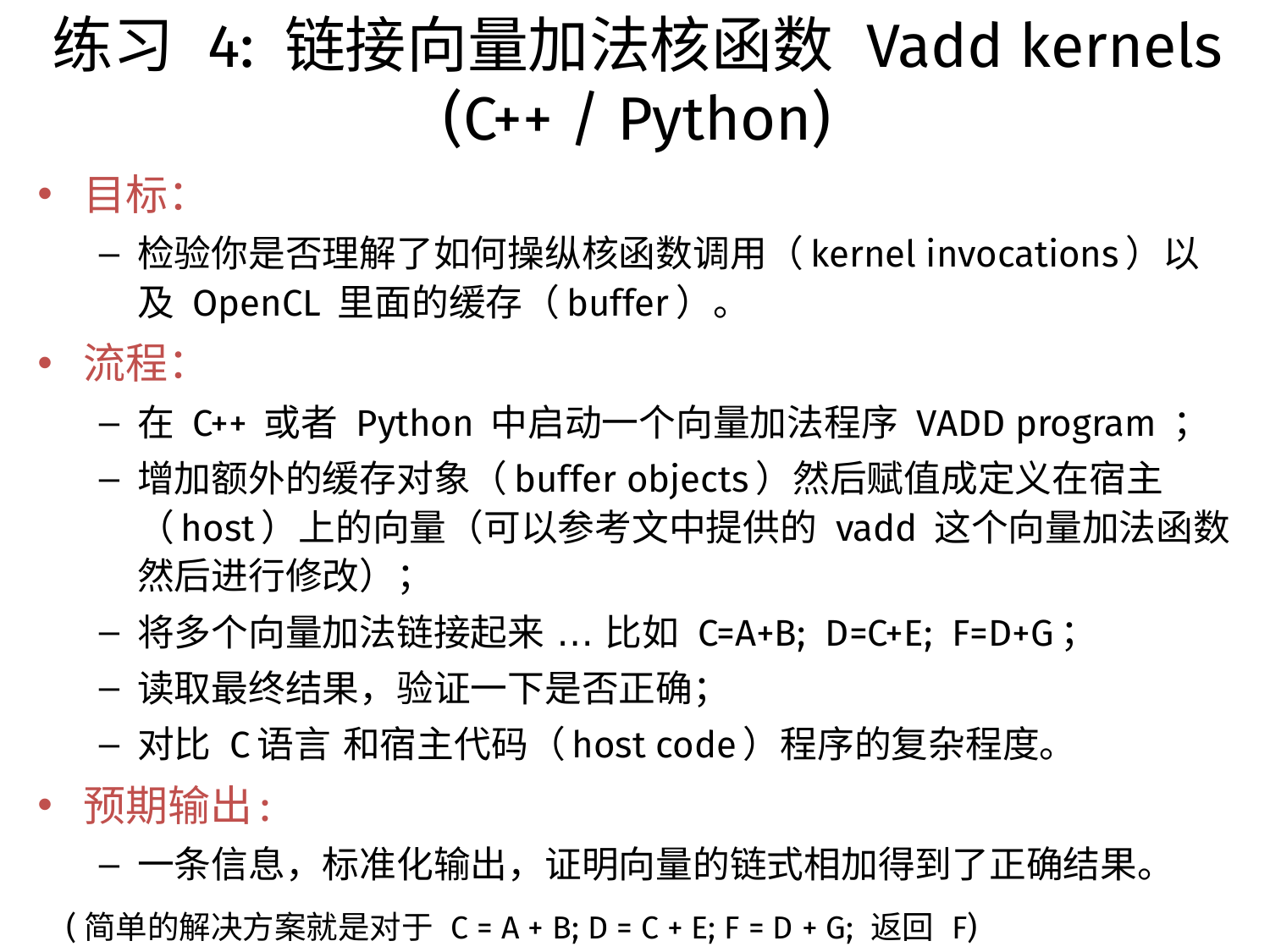

练习 4: 链接向量加法核函数 Vadd kernels
(C++ / Python)
目标：
检验你是否理解了如何操纵核函数调用（kernel invocations）以及 OpenCL 里面的缓存（buffer）。
流程：
在 C++ 或者 Python 中启动一个向量加法程序 VADD program ；
增加额外的缓存对象（buffer objects）然后赋值成定义在宿主（host）上的向量（可以参考文中提供的 vadd 这个向量加法函数然后进行修改）；
将多个向量加法链接起来 … 比如 C=A+B;  D=C+E;  F=D+G；
读取最终结果，验证一下是否正确；
对比 C语言 和宿主代码（host code）程序的复杂程度。
预期输出:
一条信息，标准化输出，证明向量的链式相加得到了正确结果。
(简单的解决方案就是对于 C = A + B; D = C + E; F = D + G; 返回 F)